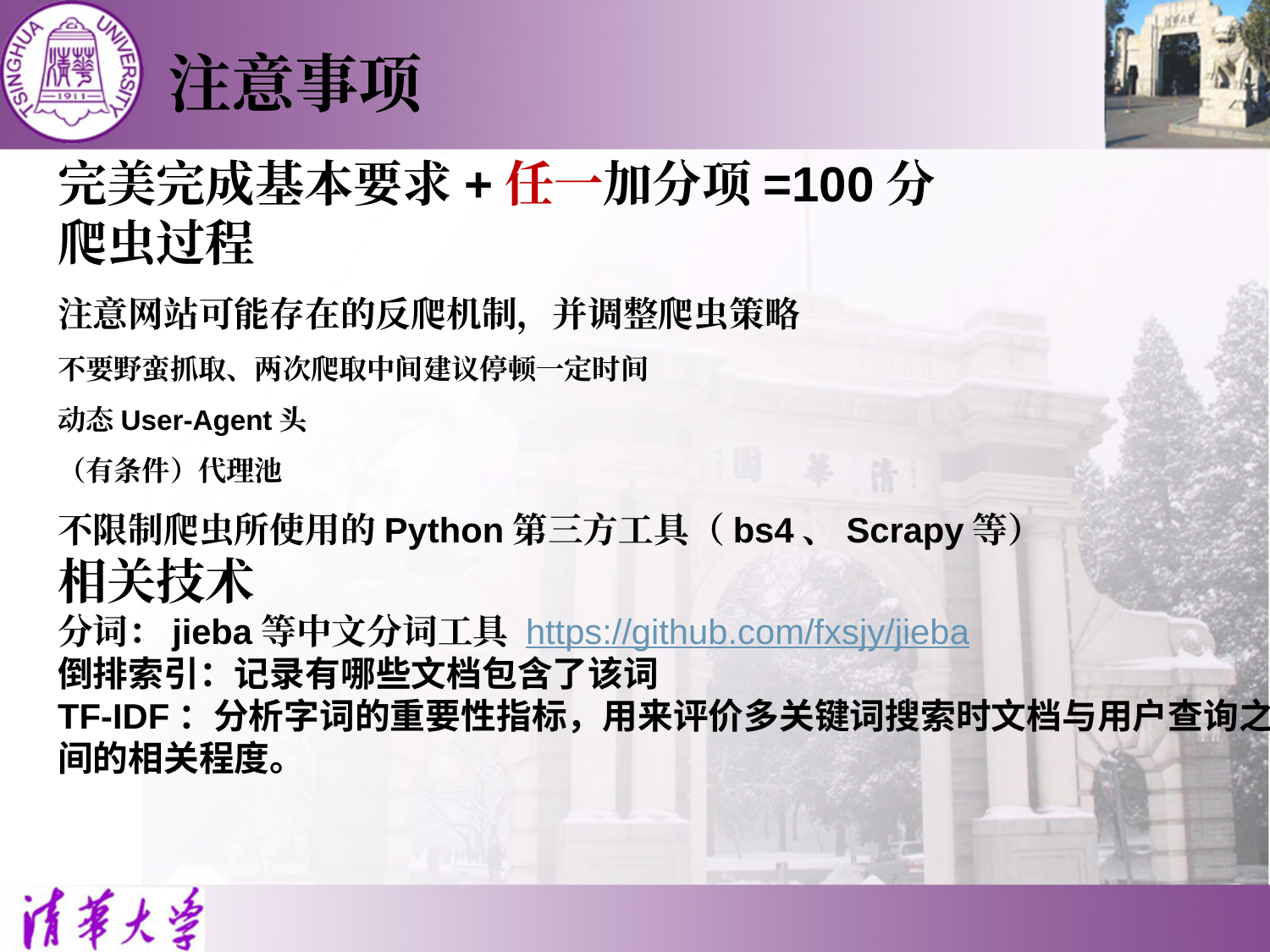

注意事项
完美完成基本要求+任一加分项=100分
爬虫过程
注意网站可能存在的反爬机制，并调整爬虫策略
不要野蛮抓取、两次爬取中间建议停顿一定时间
动态User-Agent头
（有条件）代理池
不限制爬虫所使用的Python第三方工具（bs4、Scrapy等）
相关技术
分词：jieba等中文分词工具 https://github.com/fxsjy/jieba
倒排索引：记录有哪些文档包含了该词
TF-IDF：分析字词的重要性指标，用来评价多关键词搜索时文档与用户查询之间的相关程度。